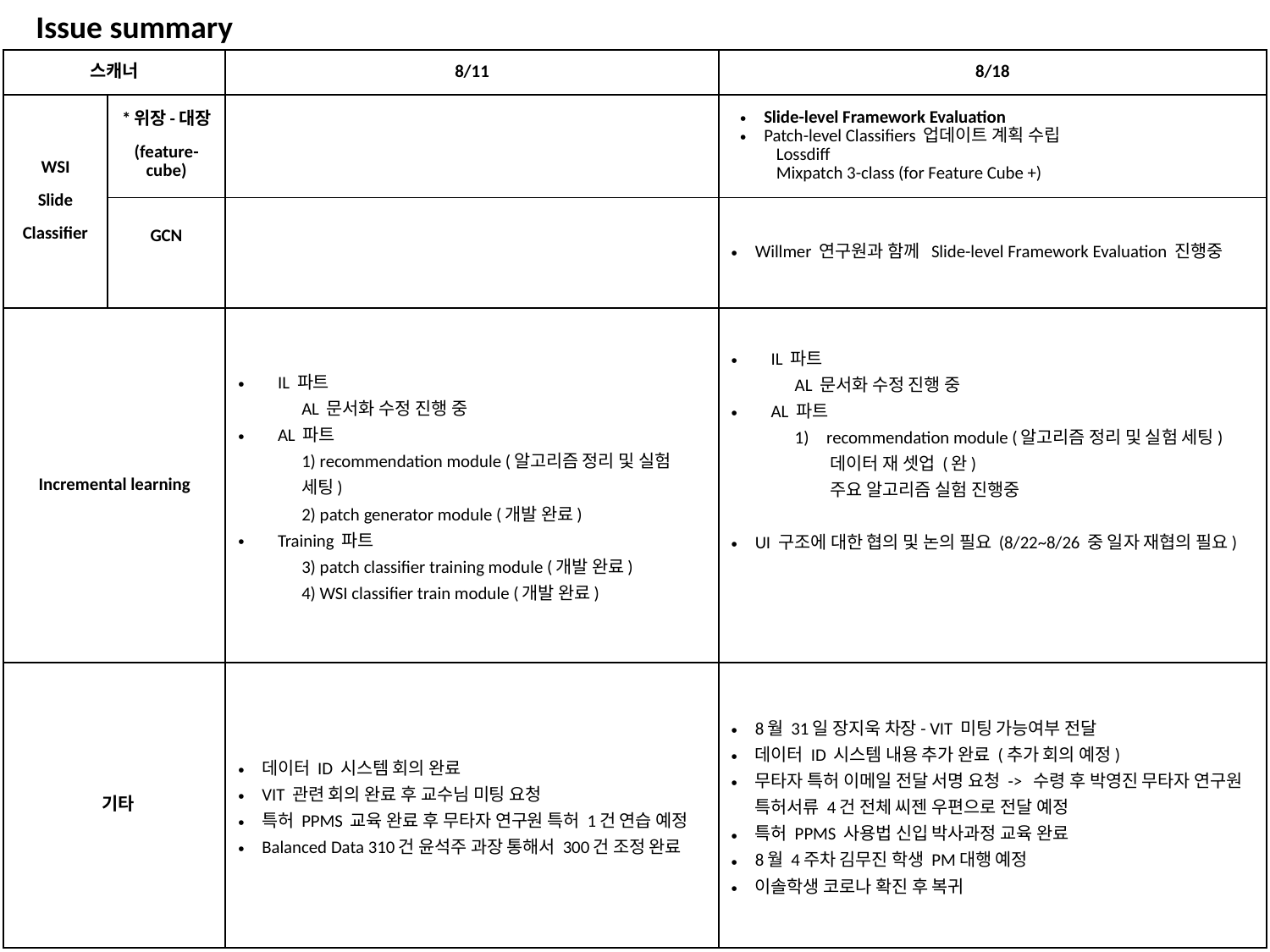

Issue summary
| 스캐너 |  | 8/11 | 8/18 |
| --- | --- | --- | --- |
| WSI Slide Classifier | \*위장-대장 (feature-cube) |  | Slide-level Framework Evaluation Patch-level Classifiers 업데이트 계획 수립 Lossdiff Mixpatch 3-class (for Feature Cube +) |
|  | GCN |  | Willmer 연구원과 함께 Slide-level Framework Evaluation 진행중 |
| Incremental learning |  | IL 파트 AL 문서화 수정 진행 중 AL 파트 1) recommendation module (알고리즘 정리 및 실험 세팅) 2) patch generator module (개발 완료) Training 파트 3) patch classifier training module (개발 완료) 4) WSI classifier train module (개발 완료) | IL 파트 AL 문서화 수정 진행 중 AL 파트 recommendation module (알고리즘 정리 및 실험 세팅) 데이터 재 셋업 (완) 주요 알고리즘 실험 진행중 UI 구조에 대한 협의 및 논의 필요 (8/22~8/26 중 일자 재협의 필요) |
| 기타 |  | 데이터 ID 시스템 회의 완료 VIT 관련 회의 완료 후 교수님 미팅 요청 특허 PPMS 교육 완료 후 무타자 연구원 특허 1건 연습 예정 Balanced Data 310건 윤석주 과장 통해서 300건 조정 완료 | 8월 31일 장지욱 차장- VIT 미팅 가능여부 전달 데이터 ID 시스템 내용 추가 완료 (추가 회의 예정) 무타자 특허 이메일 전달 서명 요청 -> 수령 후 박영진 무타자 연구원 특허서류 4건 전체 씨젠 우편으로 전달 예정 특허 PPMS 사용법 신입 박사과정 교육 완료 8월 4주차 김무진 학생 PM대행 예정 이솔학생 코로나 확진 후 복귀 |